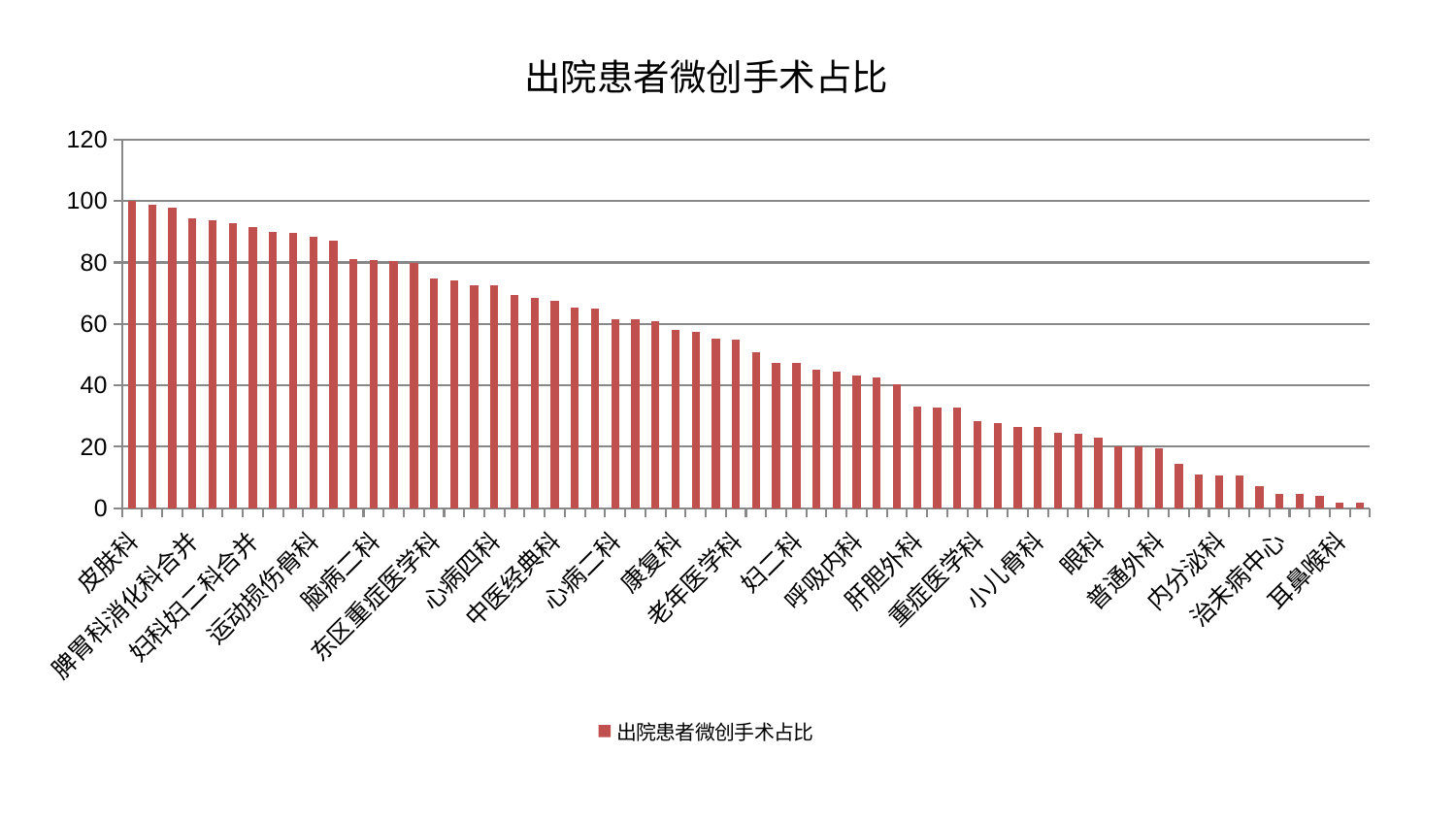

### Chart: 出院患者微创手术占比

| Category | 出院患者微创手术占比 |
|---|---|
| 皮肤科 | 99.99999999999999 |
| 风湿病科 | 98.8519777924432 |
| 身心医学科 | 97.70403219801283 |
| 脾胃科消化科合并 | 94.32165447663239 |
| 脑病三科 | 93.87620616974043 |
| 肝病科 | 92.78325921700787 |
| 妇科妇二科合并 | 91.39544546511438 |
| 骨科 | 89.99478628428686 |
| 肿瘤内科 | 89.72197546191363 |
| 运动损伤骨科 | 88.5334543136823 |
| 美容皮肤科 | 87.20091010108402 |
| 口腔科 | 81.0470247308705 |
| 脑病二科 | 80.86311094460193 |
| 微创骨科 | 80.50069759103299 |
| 关节骨科 | 79.7744813261128 |
| 东区重症医学科 | 74.8690678065369 |
| 脊柱骨科 | 74.22239727134928 |
| 显微骨科 | 72.66935952158632 |
| 心病四科 | 72.5611096317374 |
| 神经外科 | 69.40363442415344 |
| 医院 | 68.3660920703335 |
| 中医经典科 | 67.40537662520023 |
| 产科 | 65.2157860110116 |
| 推拿科 | 65.15180373024259 |
| 心病二科 | 61.680690780989345 |
| 针灸科 | 61.38666096294086 |
| 心血管内科 | 61.056805108857574 |
| 康复科 | 58.04263089193526 |
| 妇科 | 57.53993972258539 |
| 周围血管科 | 55.11585423434658 |
| 老年医学科 | 54.92022682710128 |
| 乳腺甲状腺外科 | 50.73338872564453 |
| 肾脏内科 | 47.3106327743492 |
| 妇二科 | 47.18157345836557 |
| 东区肾病科 | 45.2206546295526 |
| 综合内科 | 44.40461497784253 |
| 呼吸内科 | 43.11689176771003 |
| 小儿推拿科 | 42.59559053436628 |
| 创伤骨科 | 40.35092776574697 |
| 肝胆外科 | 33.029057539983974 |
| 泌尿外科 | 32.77949594935253 |
| 胸外科 | 32.657074786201626 |
| 重症医学科 | 28.262733629420662 |
| 儿科 | 27.66849594757859 |
| 消化内科 | 26.431196484437283 |
| 小儿骨科 | 26.36358958579168 |
| 心病三科 | 24.462728012439666 |
| 心病一科 | 24.18658241842484 |
| 眼科 | 23.047176790207363 |
| 血液科 | 20.280599715615562 |
| 脑病一科 | 20.07549544431685 |
| 普通外科 | 19.46107732756329 |
| 神经内科 | 14.356087626767014 |
| 中医外治中心 | 10.956876239133937 |
| 内分泌科 | 10.786920482594034 |
| 脾胃病科 | 10.647356320596094 |
| 肾病科 | 7.207245667852956 |
| 治未病中心 | 4.7401636401449565 |
| 西区重症医学科 | 4.629172958638854 |
| 肛肠科 | 4.135877025303742 |
| 耳鼻喉科 | 1.7956707054659262 |
| 男科 | 1.7144496904477913 |
150